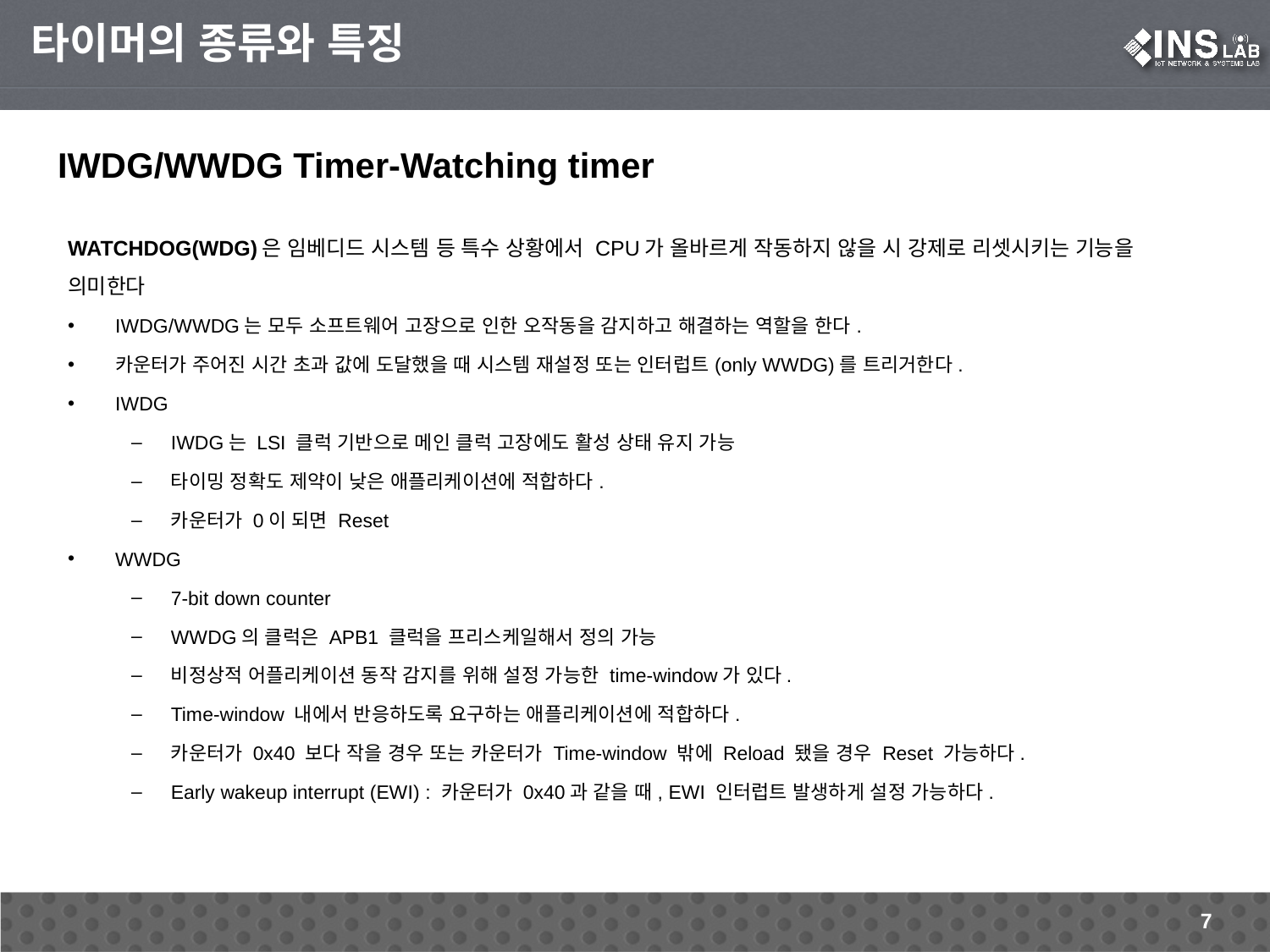

타이머의 종류와 특징

IWDG/WWDG Timer-Watching timer
WATCHDOG(WDG)은 임베디드 시스템 등 특수 상황에서 CPU가 올바르게 작동하지 않을 시 강제로 리셋시키는 기능을 의미한다
IWDG/WWDG는 모두 소프트웨어 고장으로 인한 오작동을 감지하고 해결하는 역할을 한다.
카운터가 주어진 시간 초과 값에 도달했을 때 시스템 재설정 또는 인터럽트(only WWDG)를 트리거한다.
IWDG
IWDG는 LSI 클럭 기반으로 메인 클럭 고장에도 활성 상태 유지 가능
타이밍 정확도 제약이 낮은 애플리케이션에 적합하다.
카운터가 0이 되면 Reset
WWDG
7-bit down counter
WWDG의 클럭은 APB1 클럭을 프리스케일해서 정의 가능
비정상적 어플리케이션 동작 감지를 위해 설정 가능한 time-window가 있다.
Time-window 내에서 반응하도록 요구하는 애플리케이션에 적합하다.
카운터가 0x40 보다 작을 경우 또는 카운터가 Time-window 밖에 Reload 됐을 경우 Reset 가능하다.
Early wakeup interrupt (EWI) : 카운터가 0x40과 같을 때, EWI 인터럽트 발생하게 설정 가능하다.
7